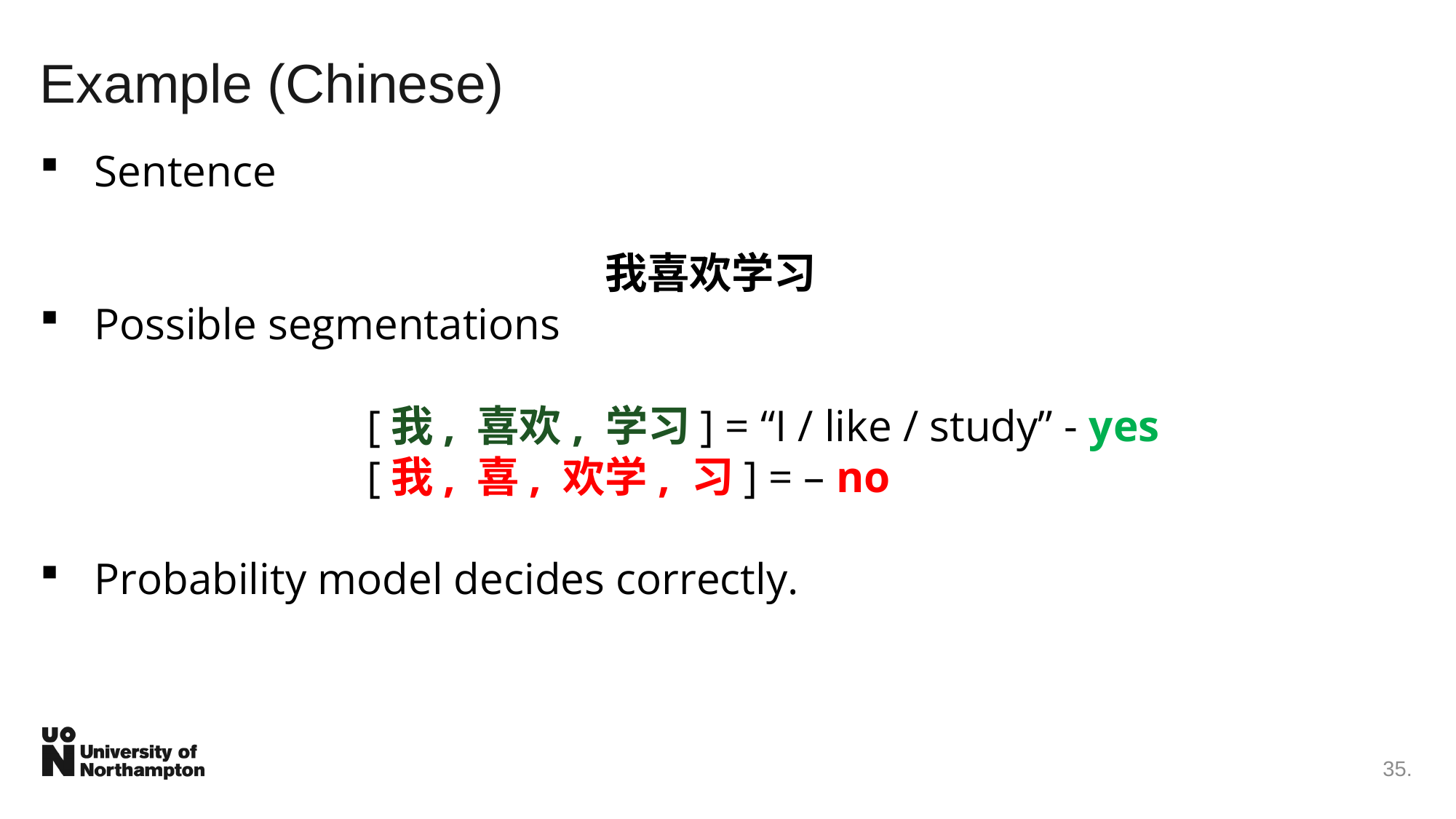

# Example (Chinese)
Sentence

我喜欢学习
Possible segmentations

[我, 喜欢, 学习] = “I / like / study” - yes
[我, 喜, 欢学, 习] = – no

Probability model decides correctly.
35.